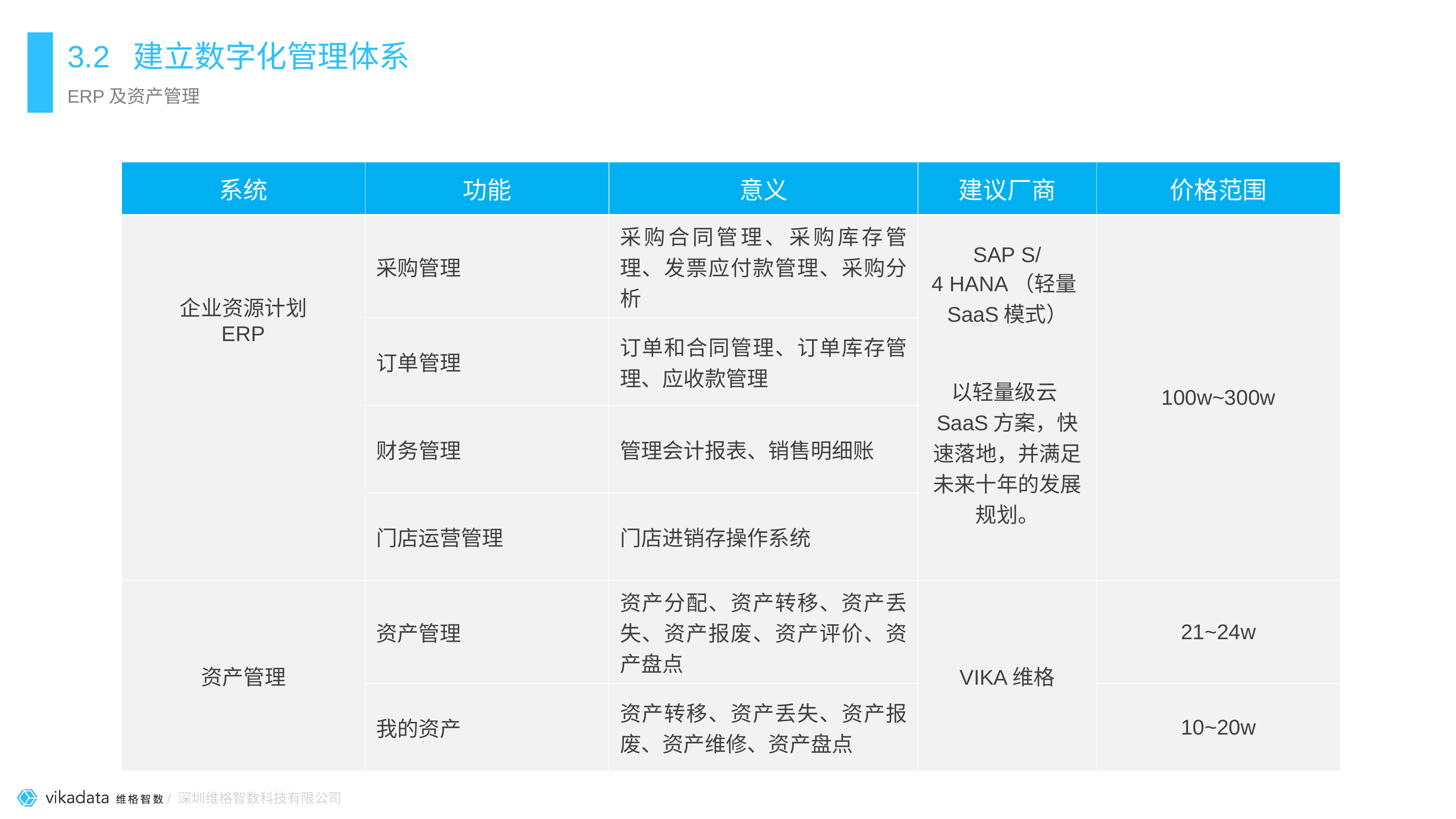

# 3.2  建立数字化管理体系
ERP及资产管理

| 系统 | 功能 | 意义 | 建议厂商 | 价格范围 |
| --- | --- | --- | --- | --- |
| 企业资源计划 ERP | 采购管理 | 采购合同管理、采购库存管理、发票应付款管理、采购分析 | SAP S/4 HANA（轻量SaaS模式） 以轻量级云SaaS方案，快速落地，并满足未来十年的发展规划。 | 100w~300w |
|  | 订单管理 | 订单和合同管理、订单库存管理、应收款管理 |  |  |
|  | 财务管理 | 管理会计报表、销售明细账 |  |  |
|  | 门店运营管理 | 门店进销存操作系统 |  |  |
| 资产管理 | 资产管理 | 资产分配、资产转移、资产丢失、资产报废、资产评价、资产盘点 | VIKA维格 | 21~24w |
|  | 我的资产 | 资产转移、资产丢失、资产报废、资产维修、资产盘点 |  | 10~20w |